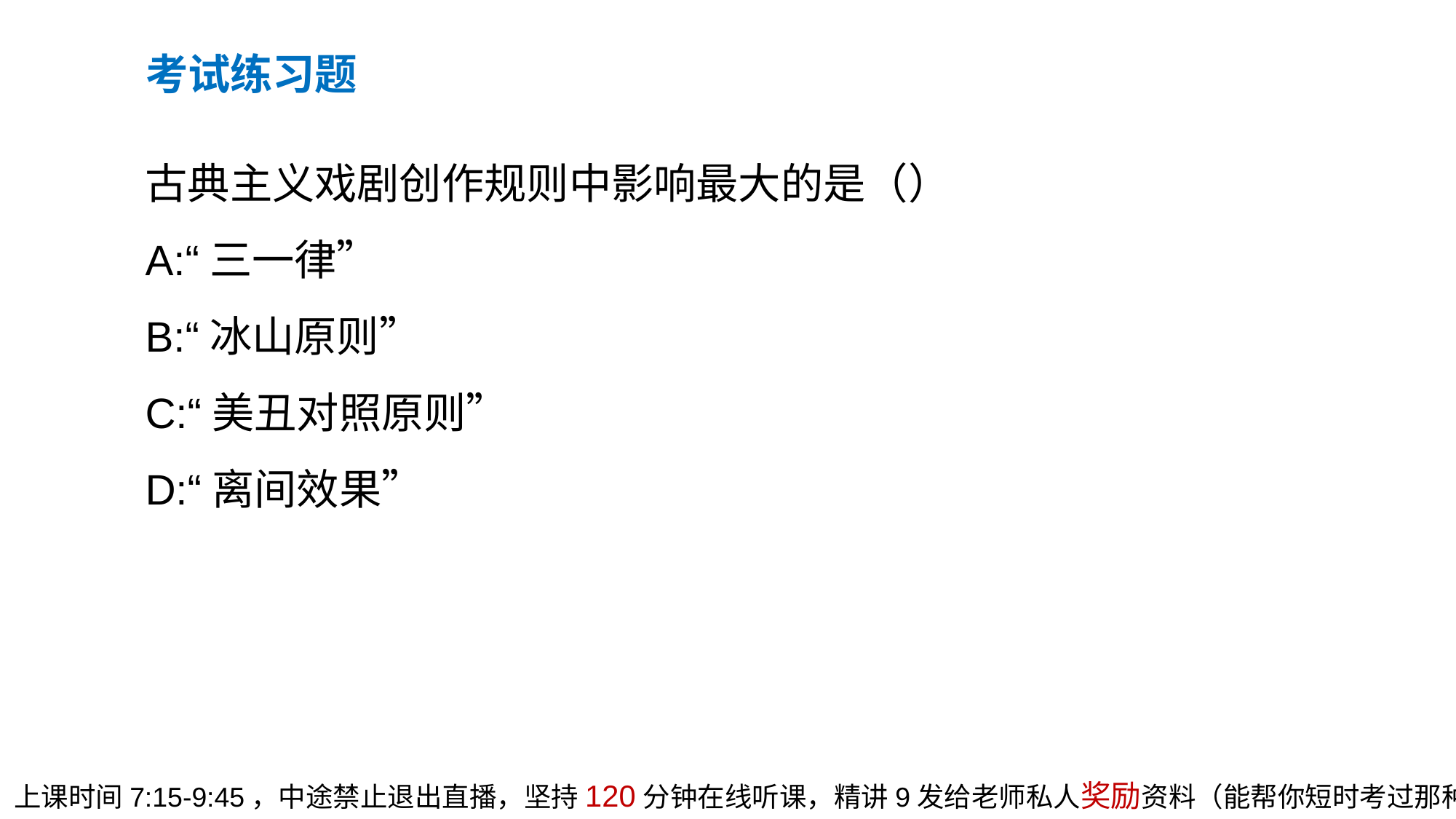

考试练习题
古典主义戏剧创作规则中影响最大的是（）
A:“三一律”
B:“冰山原则”
C:“美丑对照原则”
D:“离间效果”